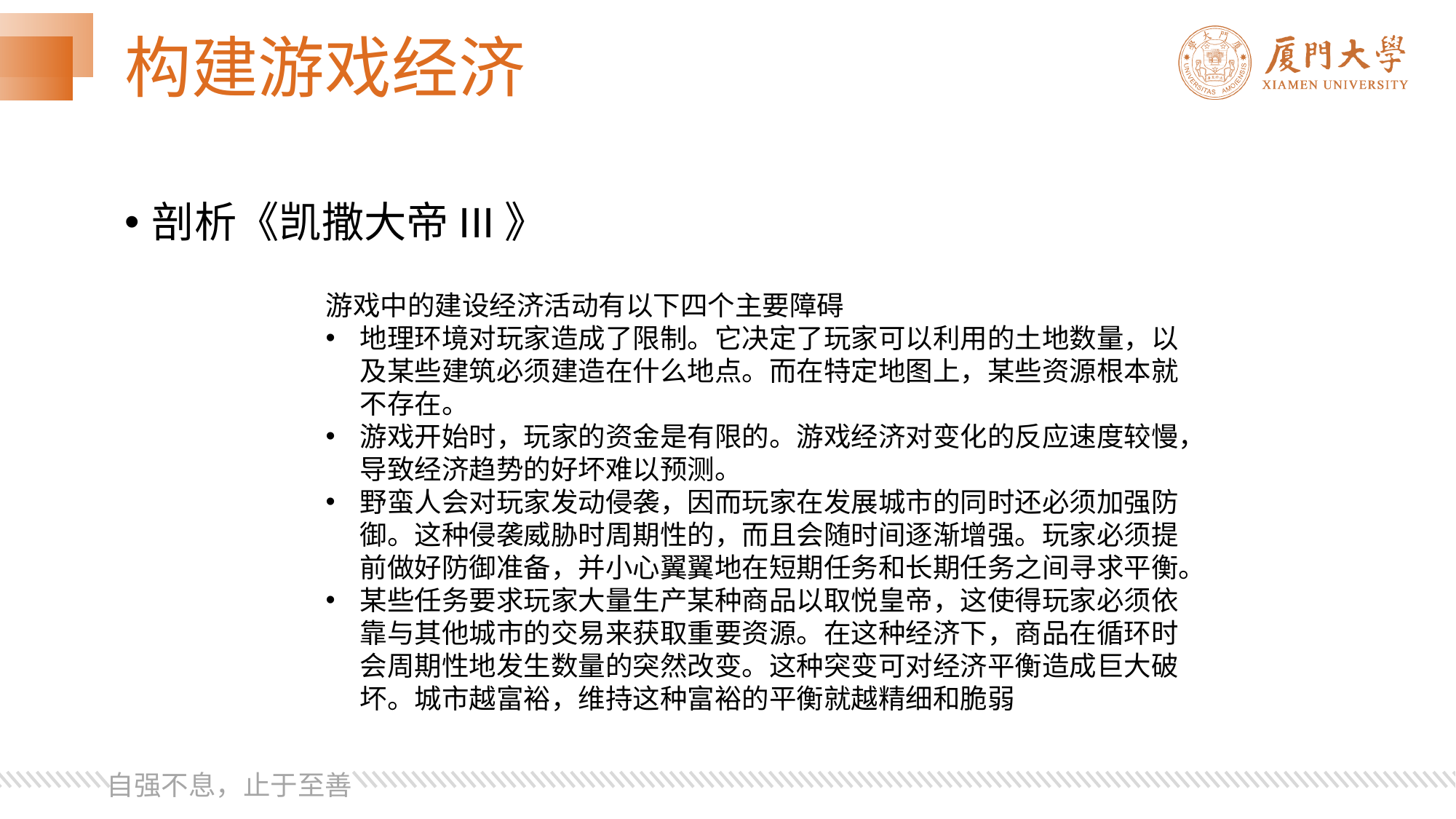

# 构建游戏经济
剖析《凯撒大帝III》

游戏中的建设经济活动有以下四个主要障碍
地理环境对玩家造成了限制。它决定了玩家可以利用的土地数量，以及某些建筑必须建造在什么地点。而在特定地图上，某些资源根本就不存在。
游戏开始时，玩家的资金是有限的。游戏经济对变化的反应速度较慢，导致经济趋势的好坏难以预测。
野蛮人会对玩家发动侵袭，因而玩家在发展城市的同时还必须加强防御。这种侵袭威胁时周期性的，而且会随时间逐渐增强。玩家必须提前做好防御准备，并小心翼翼地在短期任务和长期任务之间寻求平衡。
某些任务要求玩家大量生产某种商品以取悦皇帝，这使得玩家必须依靠与其他城市的交易来获取重要资源。在这种经济下，商品在循环时会周期性地发生数量的突然改变。这种突变可对经济平衡造成巨大破坏。城市越富裕，维持这种富裕的平衡就越精细和脆弱